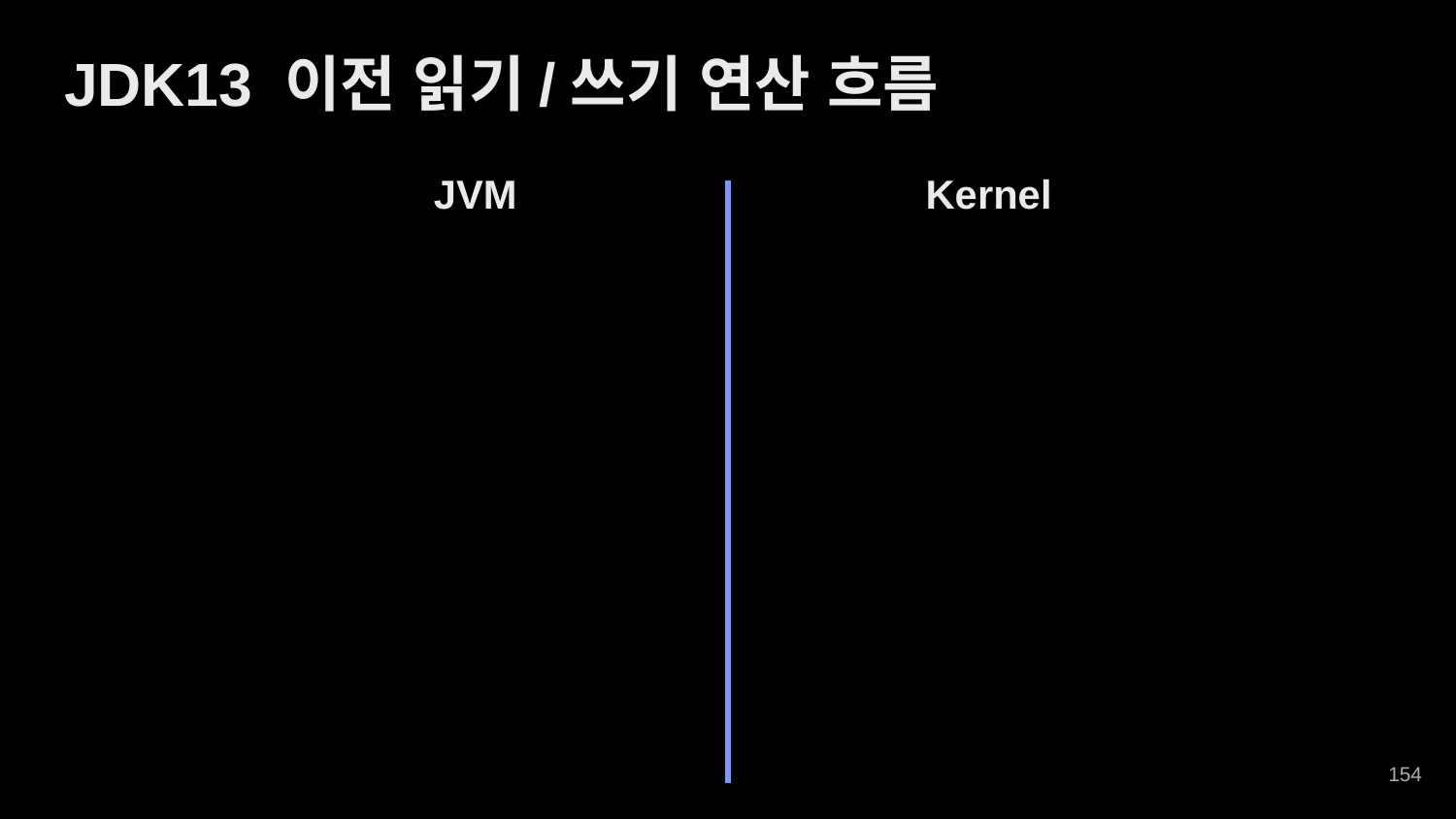

JDK13 이전 읽기/쓰기 연산 흐름
JVM
Kernel
154